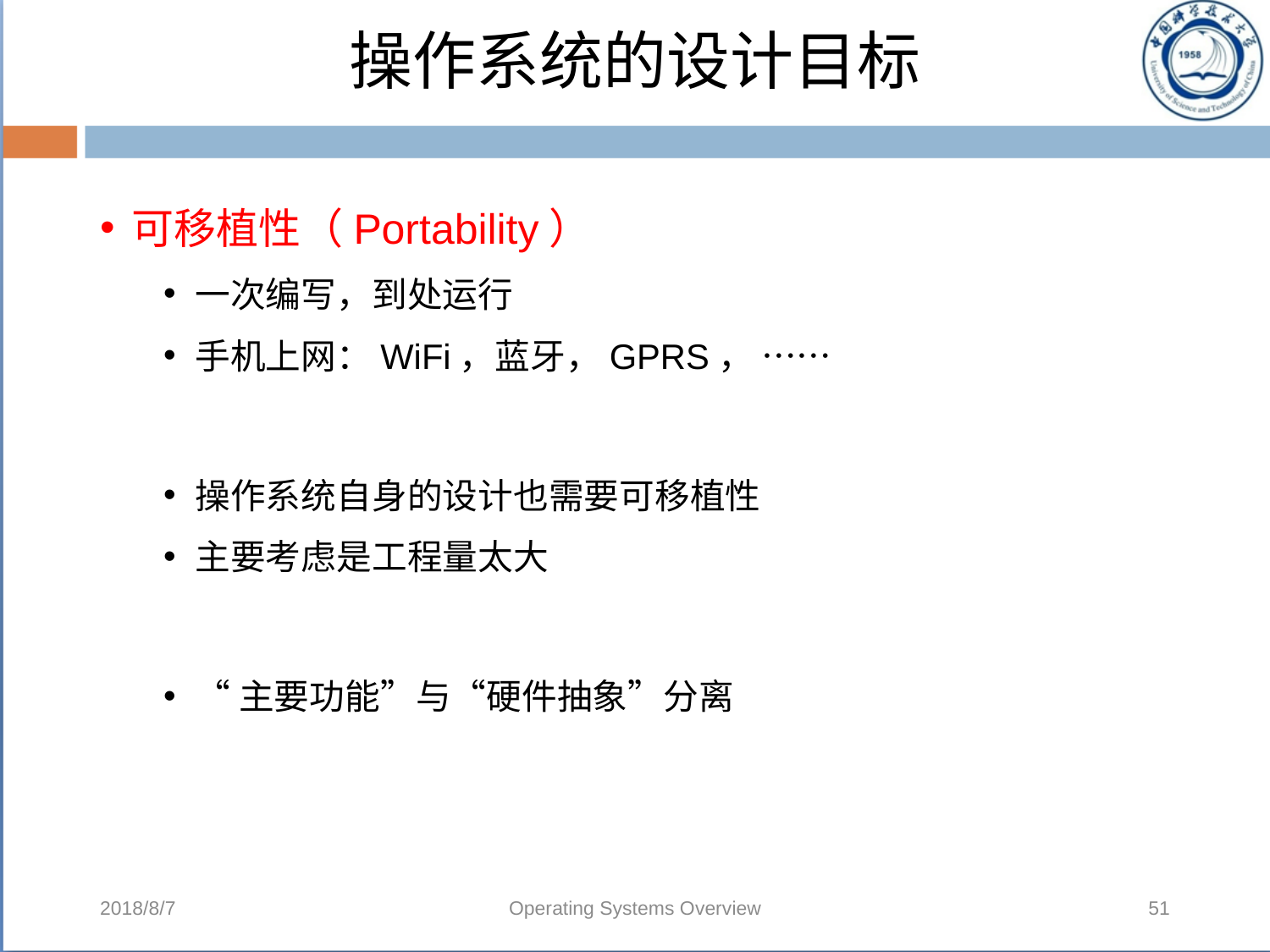

# 操作系统的设计目标
可移植性（Portability）
一次编写，到处运行
手机上网：WiFi，蓝牙，GPRS， ……

操作系统自身的设计也需要可移植性
主要考虑是工程量太大

“主要功能”与“硬件抽象”分离
2018/8/7
Operating Systems Overview
51